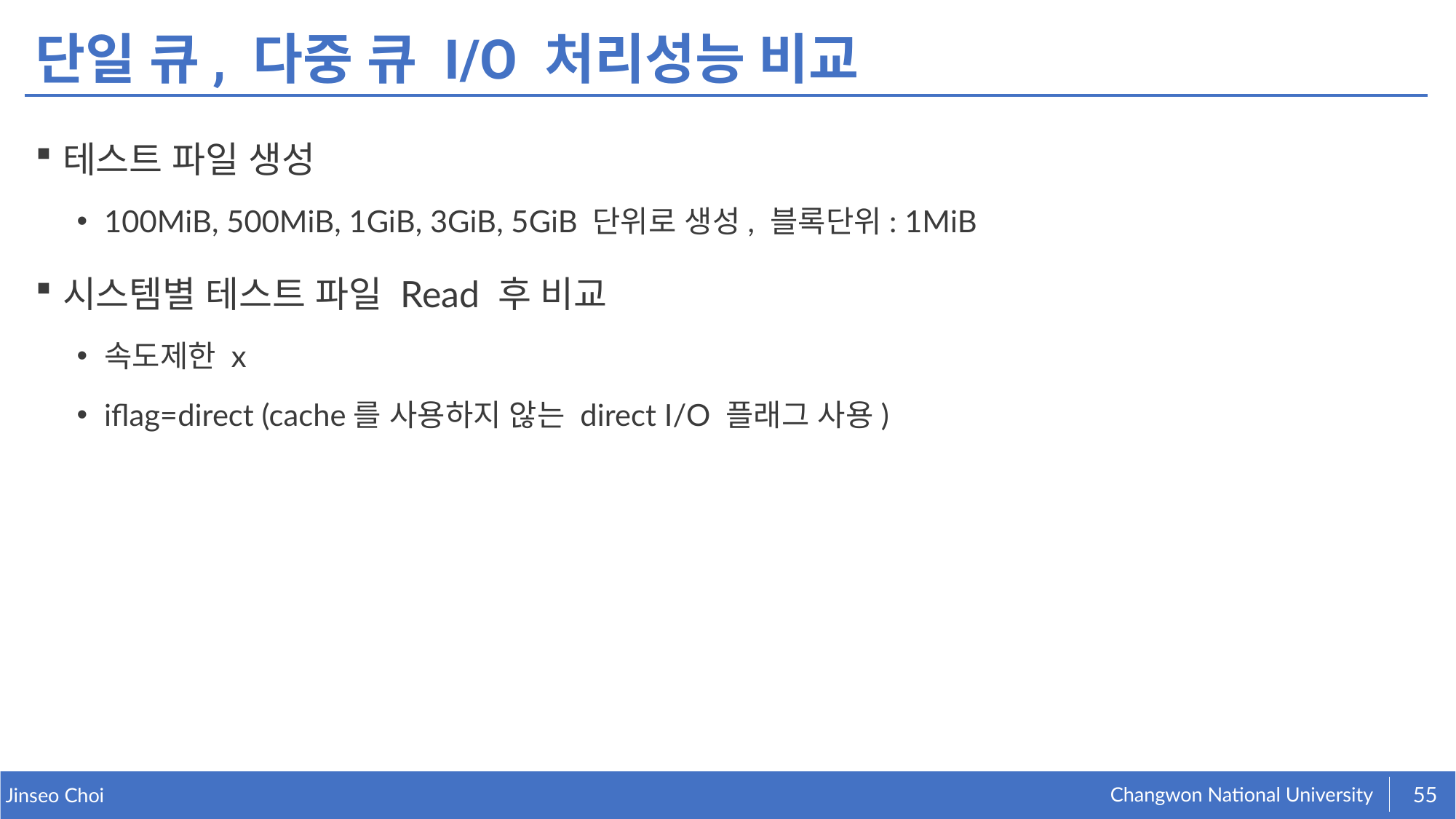

# 단일 큐, 다중 큐 I/O 처리성능 비교
테스트 파일 생성
100MiB, 500MiB, 1GiB, 3GiB, 5GiB 단위로 생성, 블록단위: 1MiB
시스템별 테스트 파일 Read 후 비교
속도제한 x
iflag=direct (cache를 사용하지 않는 direct I/O 플래그 사용)

55